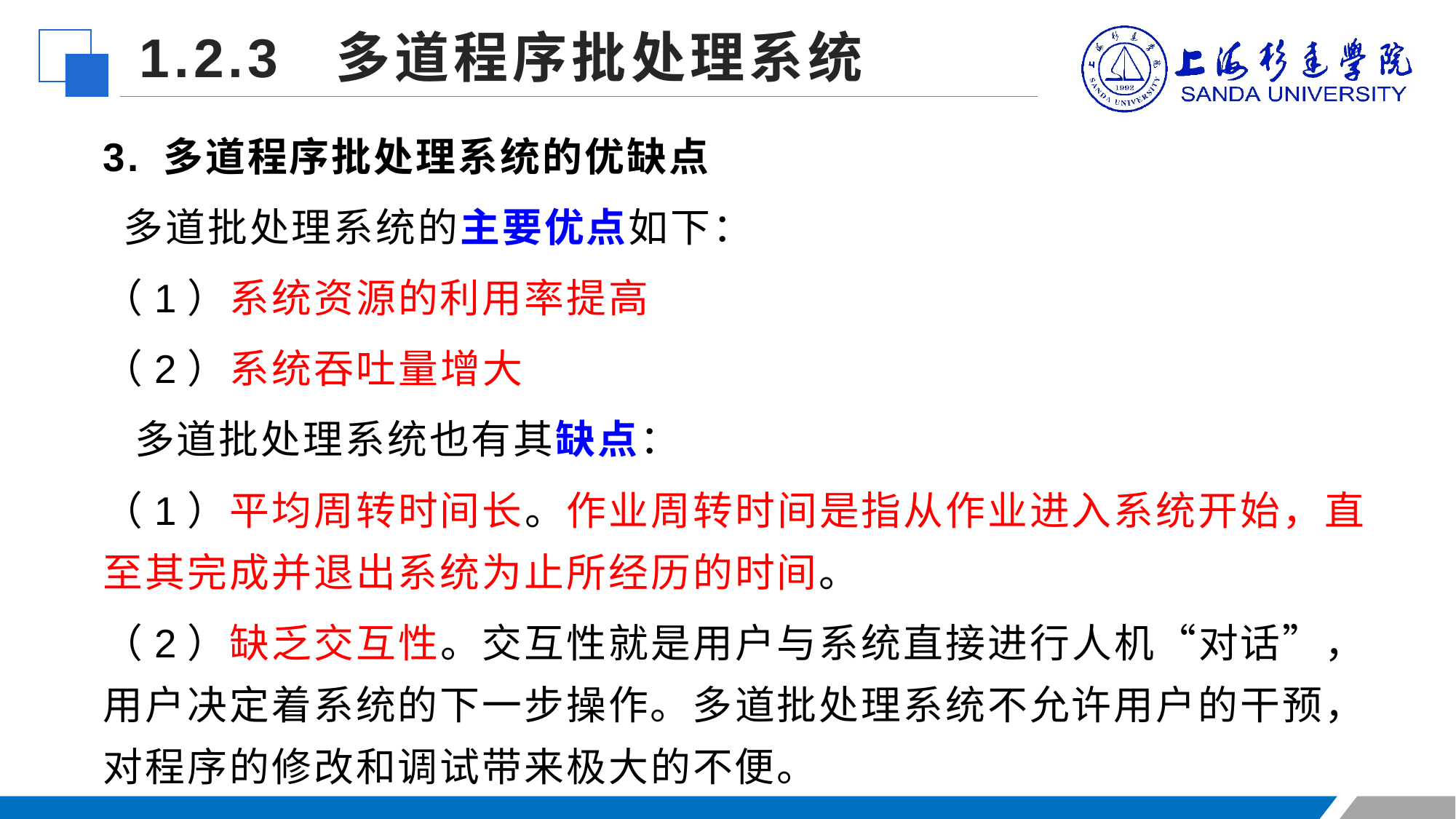

1.2.3  多道程序批处理系统
3. 多道程序批处理系统的优缺点
 多道批处理系统的主要优点如下：
（1）系统资源的利用率提高
（2）系统吞吐量增大
  多道批处理系统也有其缺点：
（1）平均周转时间长。作业周转时间是指从作业进入系统开始，直至其完成并退出系统为止所经历的时间。
（2）缺乏交互性。交互性就是用户与系统直接进行人机“对话”，用户决定着系统的下一步操作。多道批处理系统不允许用户的干预，对程序的修改和调试带来极大的不便。